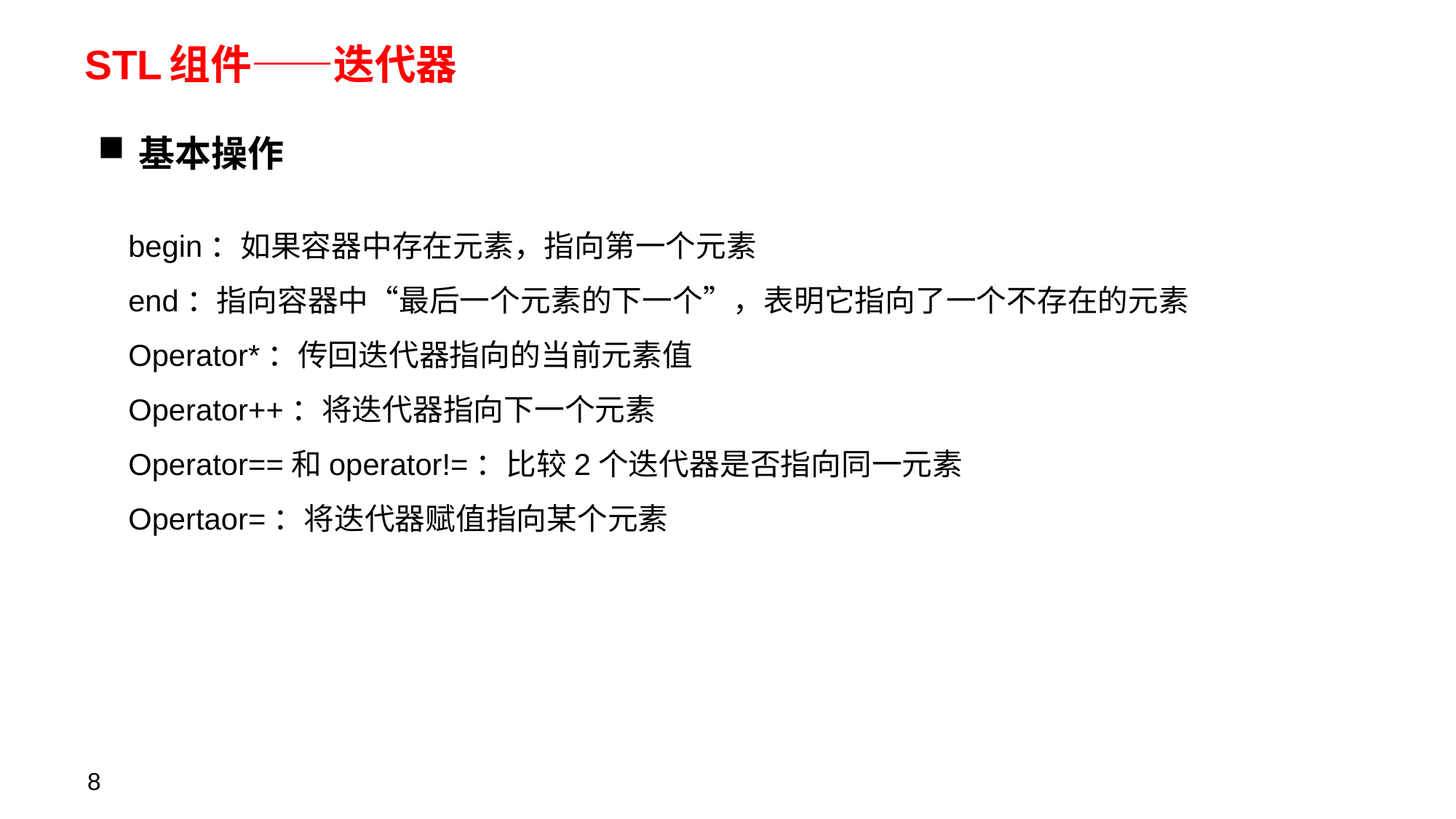

# STL组件——迭代器
基本操作
begin：如果容器中存在元素，指向第一个元素
end：指向容器中“最后一个元素的下一个”，表明它指向了一个不存在的元素
Operator*：传回迭代器指向的当前元素值
Operator++：将迭代器指向下一个元素
Operator==和operator!=：比较2个迭代器是否指向同一元素
Opertaor=：将迭代器赋值指向某个元素
8